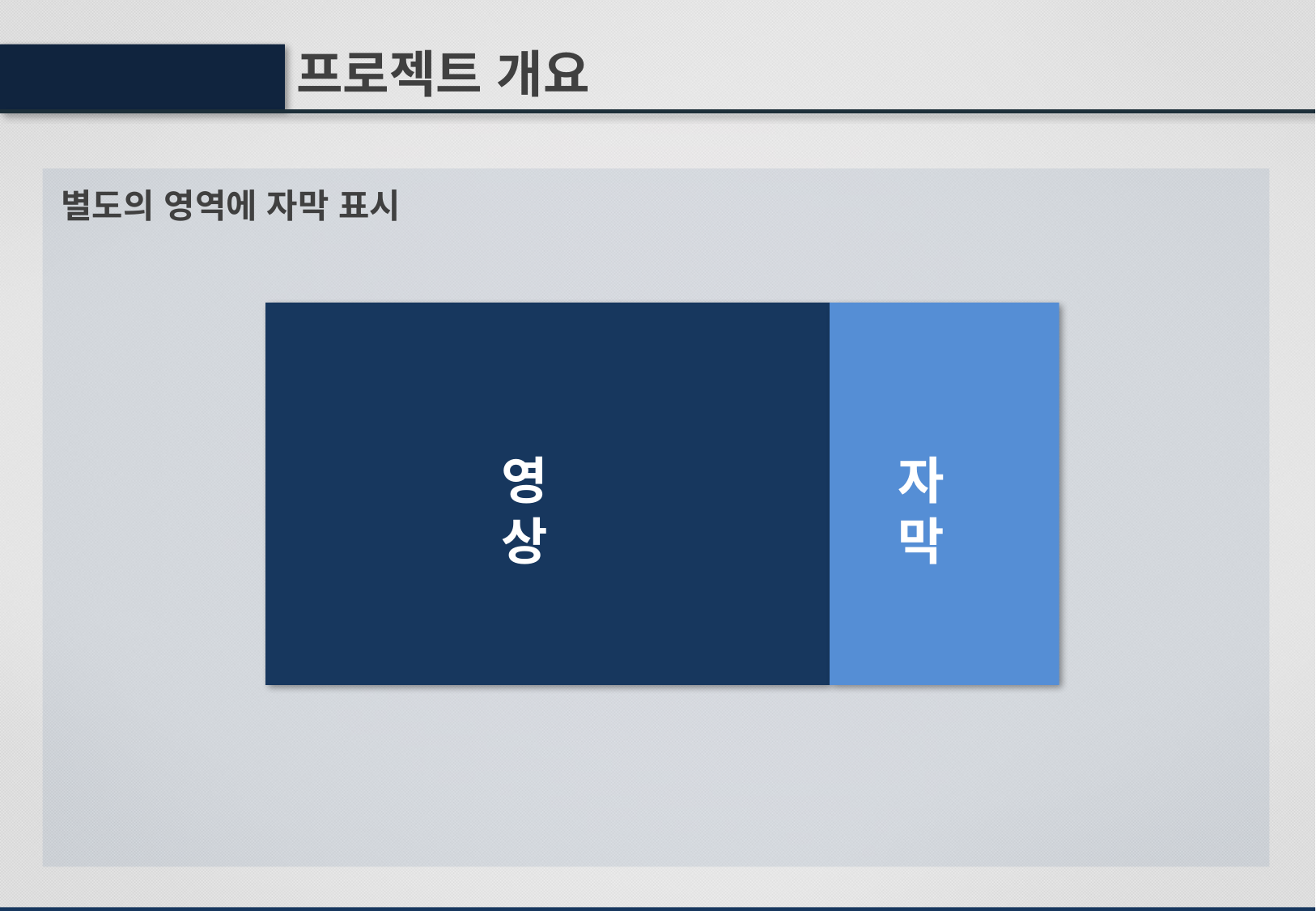

프로젝트 개요

별도의 영역에 자막 표시

영상
자막